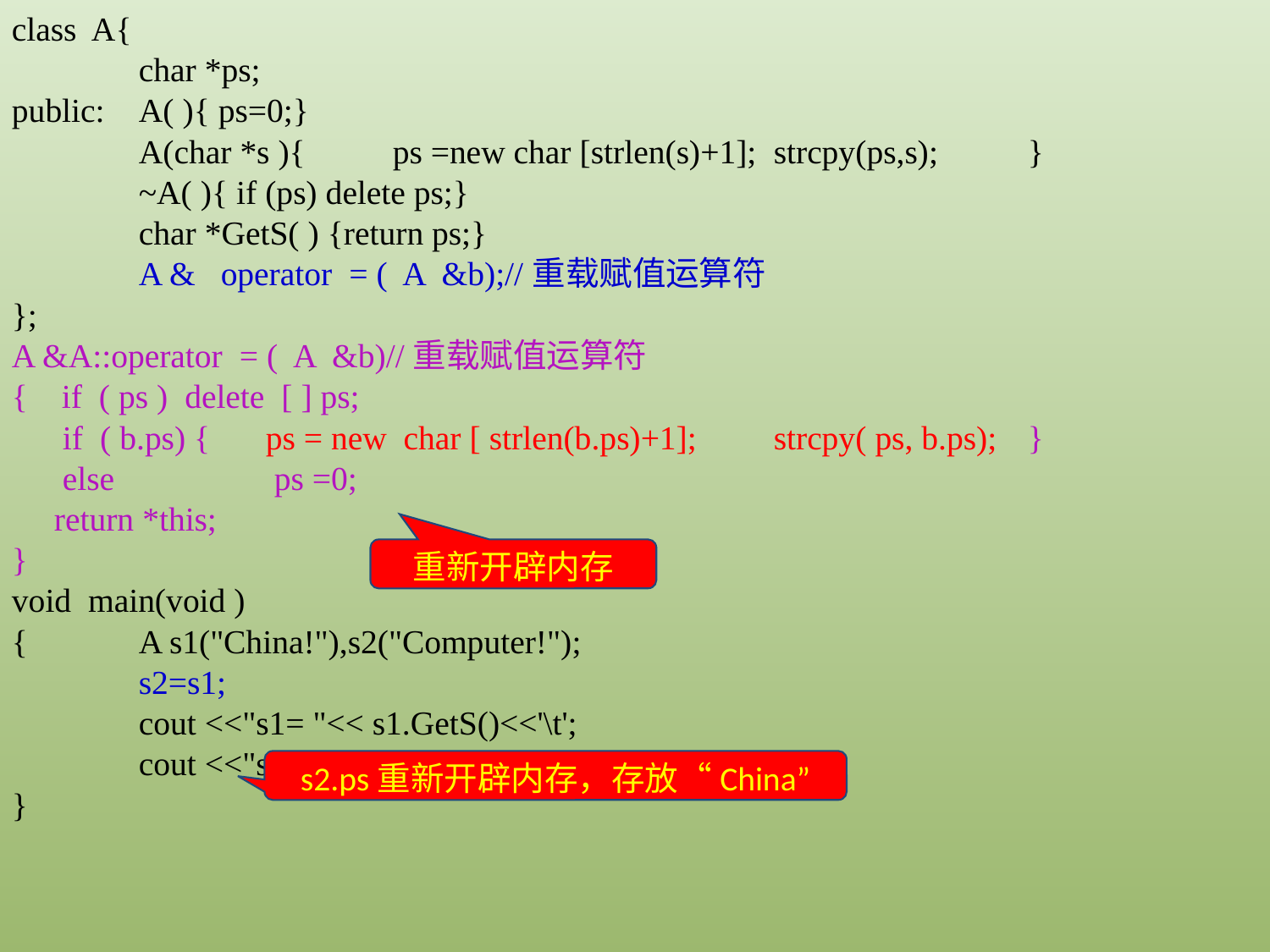

class  A{
	char *ps;
public:	A( ){ ps=0;}
	A(char *s ){	ps =new char [strlen(s)+1];	strcpy(ps,s);	}
	~A( ){ if (ps) delete ps;}
	char *GetS( ) {return ps;}
	A &   operator  = (  A  &b);//重载赋值运算符
};
A &A::operator  = (  A  &b)//重载赋值运算符
{    if  ( ps )  delete  [ ] ps;
      if  ( b.ps) {	ps = new  char [ strlen(b.ps)+1];	strcpy( ps, b.ps);	}
      else 		 ps =0;
     return *this;
}
void  main(void )
{	A s1("China!"),s2("Computer!");
	s2=s1;
	cout <<"s1= "<< s1.GetS()<<'\t';
	cout <<"s2= "<< s2.GetS()<<'\n';
}
重新开辟内存
s2.ps重新开辟内存，存放“China”
879